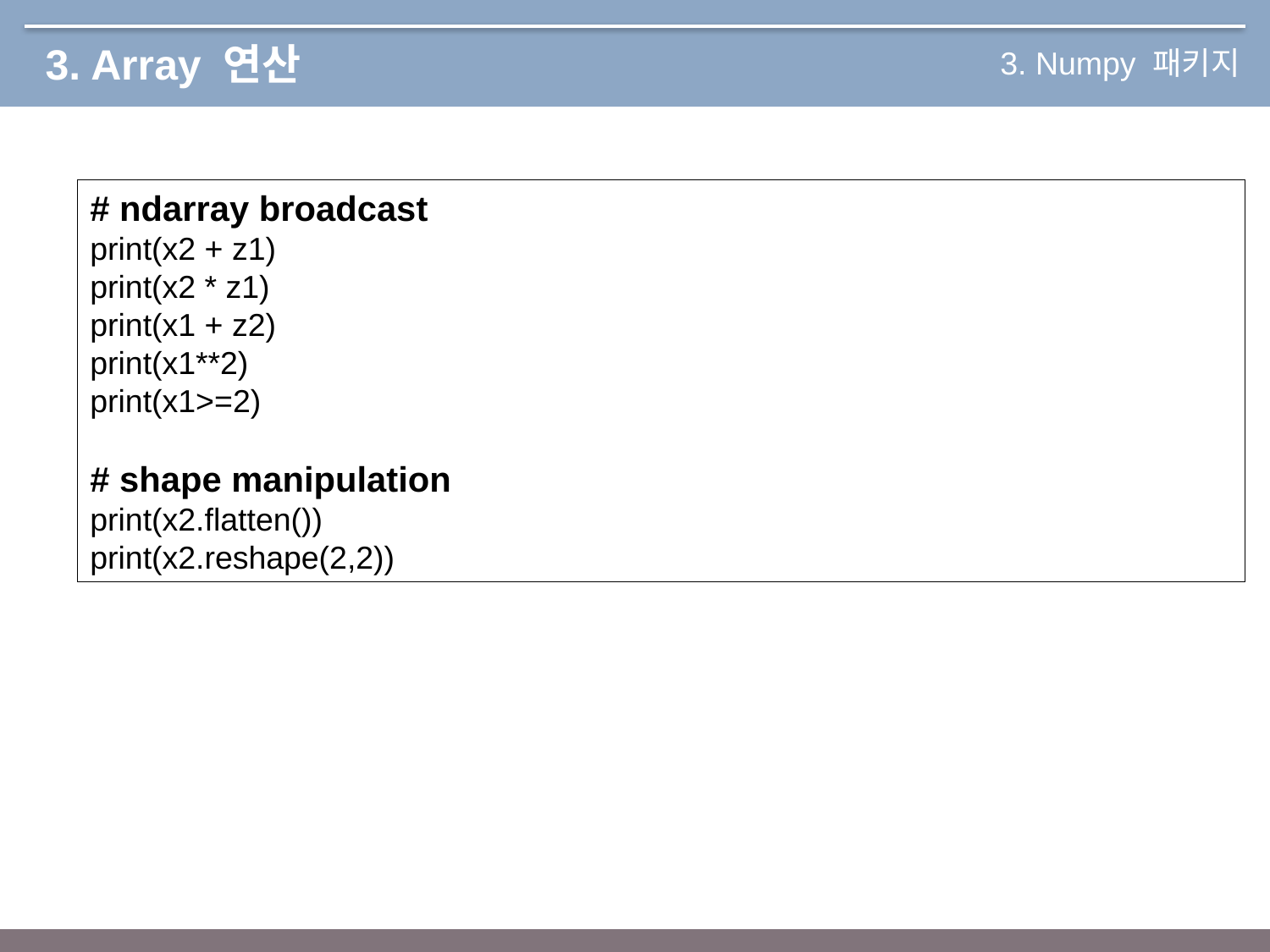

3. Array 연산
3. Numpy 패키지
# ndarray broadcast
print(x2 + z1)
print(x2 * z1)
print(x1 + z2)
print(x1**2)
print(x1>=2)

# shape manipulation
print(x2.flatten())
print(x2.reshape(2,2))